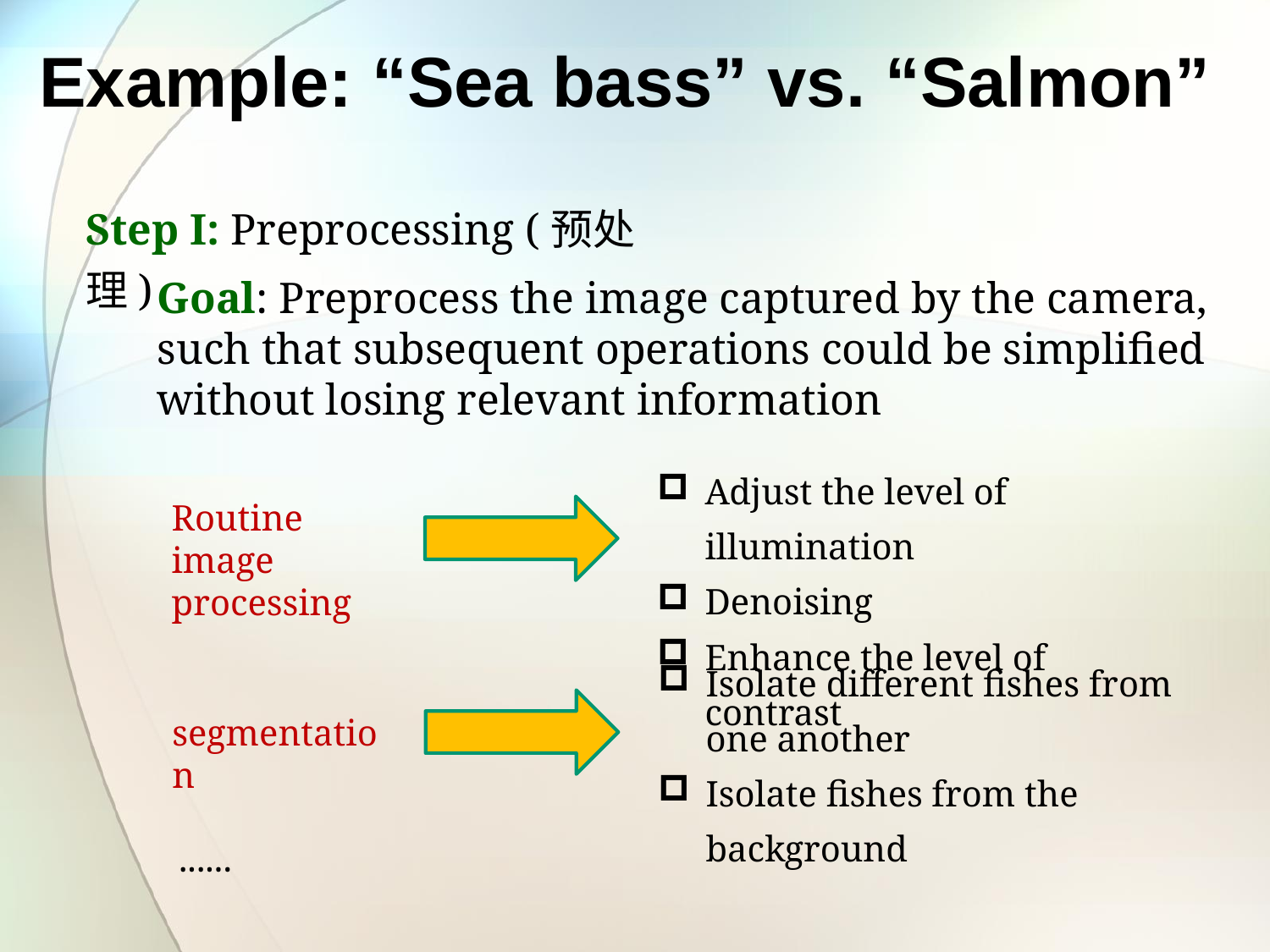

# Example: “Sea bass” vs. “Salmon”
Step I: Preprocessing (预处理)
Goal: Preprocess the image captured by the camera, such that subsequent operations could be simplified without losing relevant information
Adjust the level of illumination
Denoising
Enhance the level of contrast
Routine image processing

Isolate different fishes from one another
Isolate fishes from the background

segmentation
......